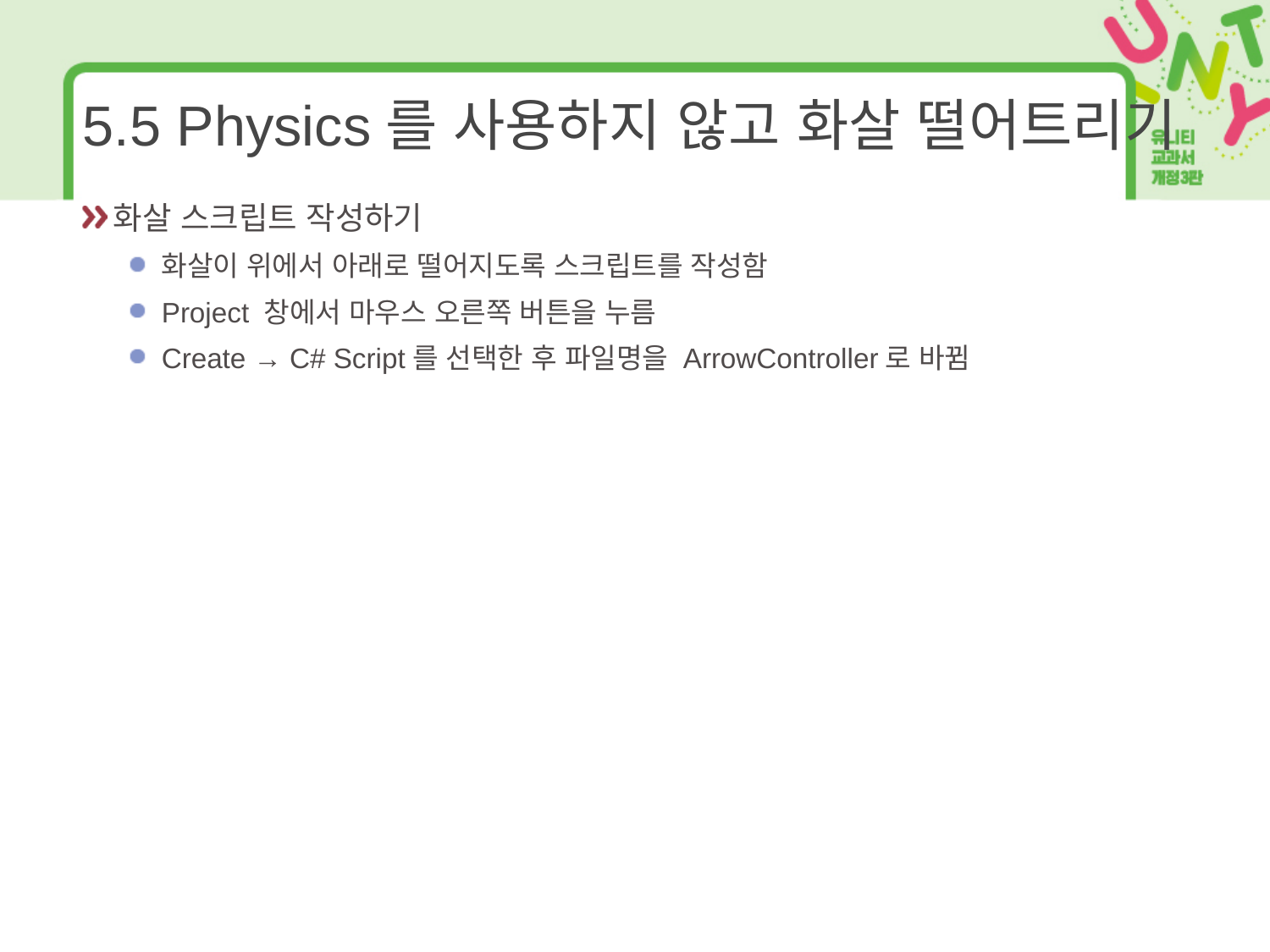

# 5.5 Physics를 사용하지 않고 화살 떨어트리기
화살 스크립트 작성하기
화살이 위에서 아래로 떨어지도록 스크립트를 작성함
Project 창에서 마우스 오른쪽 버튼을 누름
Create → C# Script를 선택한 후 파일명을 ArrowController로 바뀜